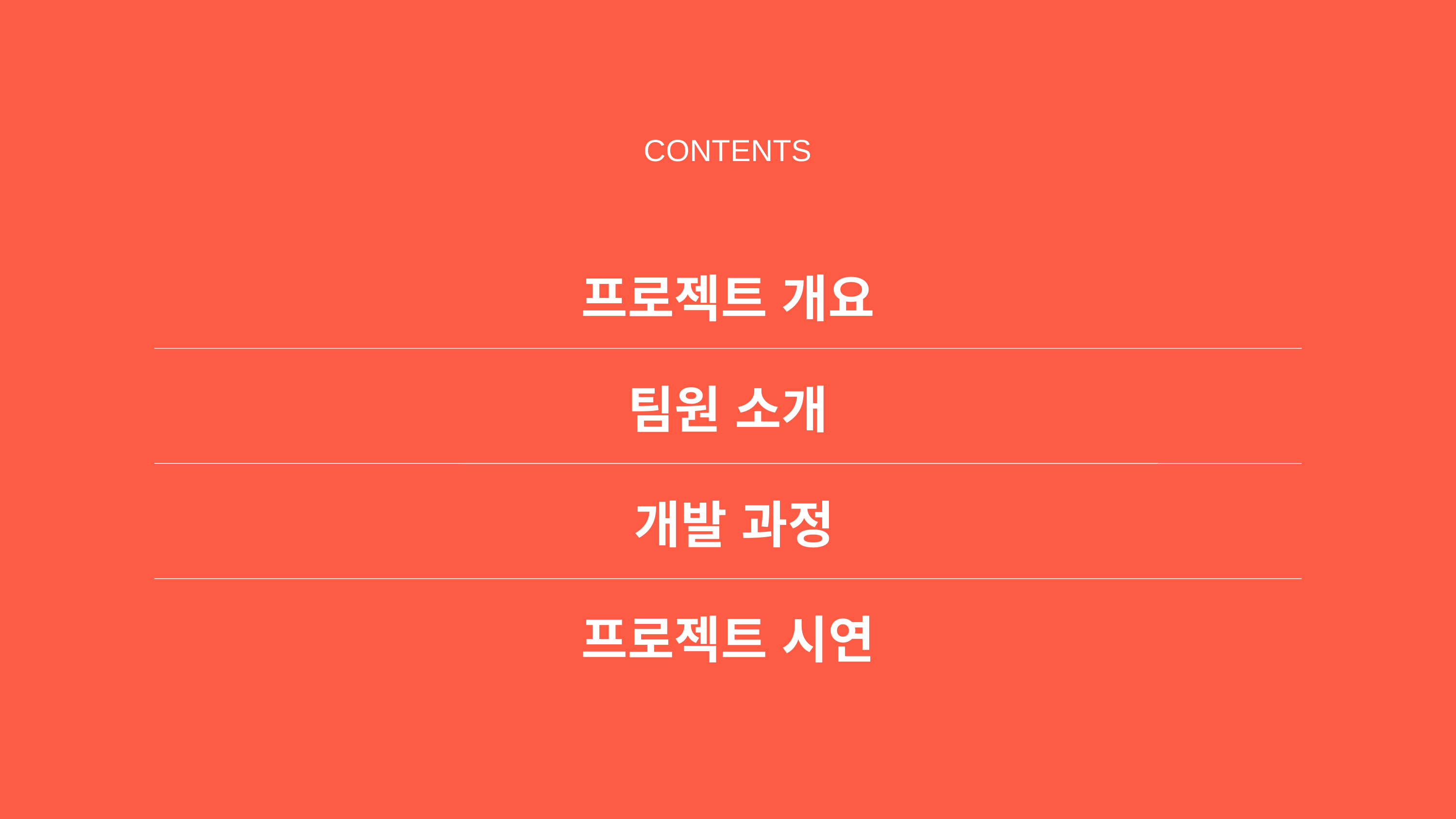

CONTENTS
프로젝트 개요

팀원 소개

개발 과정

프로젝트 시연